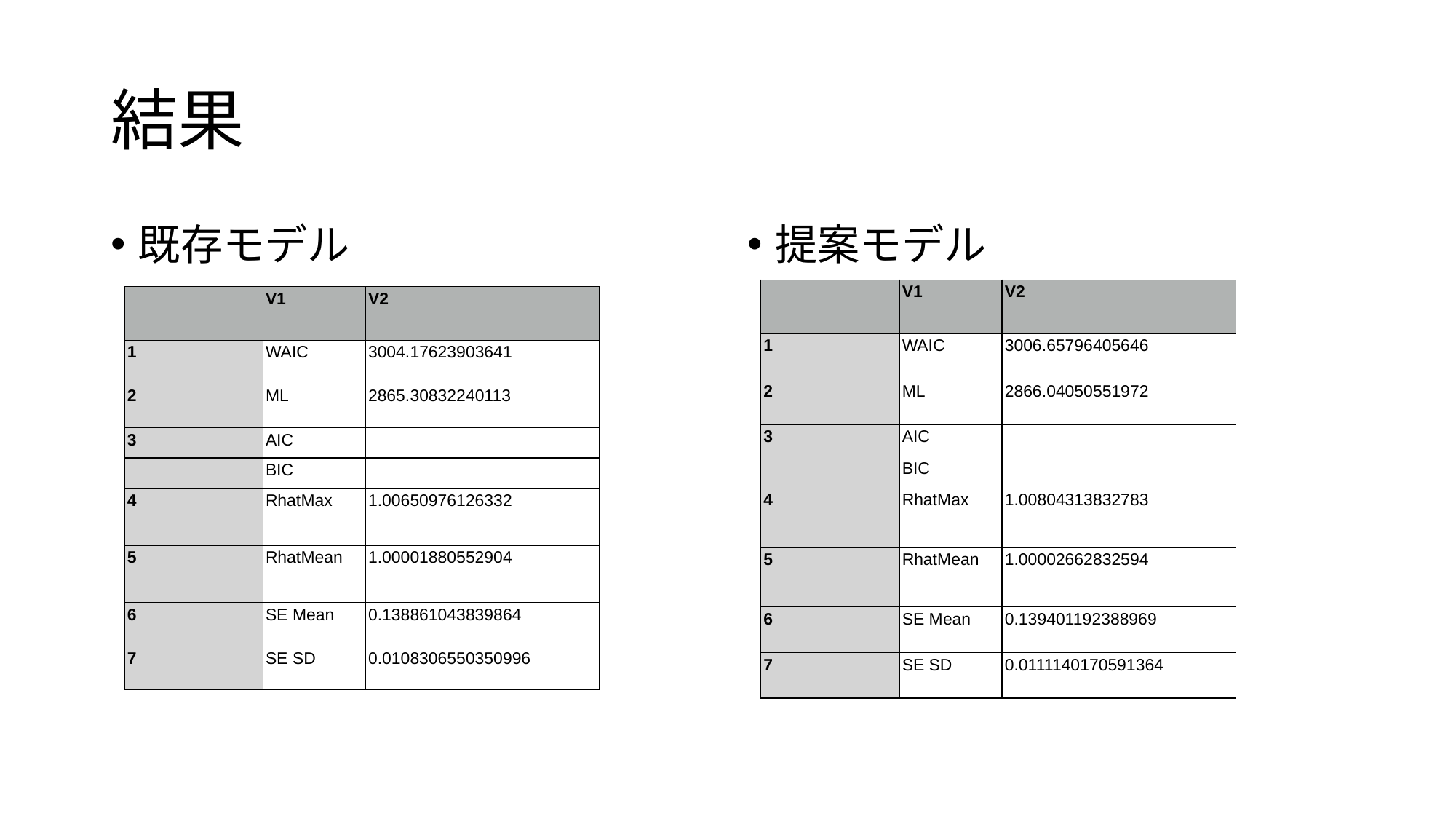

# 結果
既存モデル

提案モデル
|  | V1 | V2 |
| --- | --- | --- |
| 1 | WAIC | 3006.65796405646 |
| 2 | ML | 2866.04050551972 |
| 3 | AIC |  |
|  | BIC |  |
| 4 | RhatMax | 1.00804313832783 |
| 5 | RhatMean | 1.00002662832594 |
| 6 | SE Mean | 0.139401192388969 |
| 7 | SE SD | 0.0111140170591364 |
|  | V1 | V2 |
| --- | --- | --- |
| 1 | WAIC | 3004.17623903641 |
| 2 | ML | 2865.30832240113 |
| 3 | AIC |  |
|  | BIC |  |
| 4 | RhatMax | 1.00650976126332 |
| 5 | RhatMean | 1.00001880552904 |
| 6 | SE Mean | 0.138861043839864 |
| 7 | SE SD | 0.0108306550350996 |